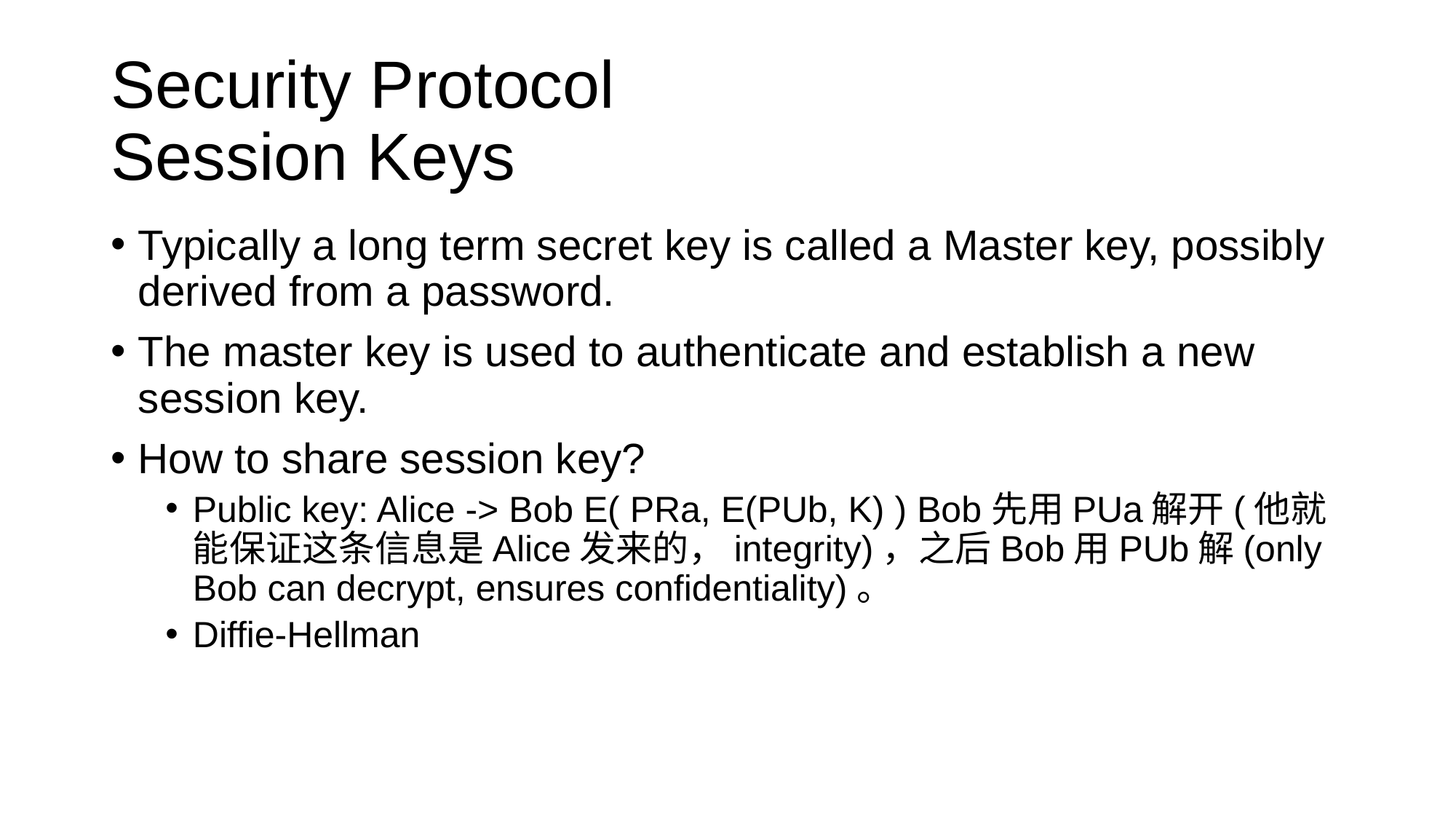

# Security Protocol Session Keys
Typically a long term secret key is called a Master key, possibly derived from a password.
The master key is used to authenticate and establish a new session key.
How to share session key?
Public key: Alice -> Bob E( PRa, E(PUb, K) ) Bob先用PUa解开(他就能保证这条信息是Alice发来的，integrity)，之后Bob用PUb解(only Bob can decrypt, ensures confidentiality)。
Diffie-Hellman